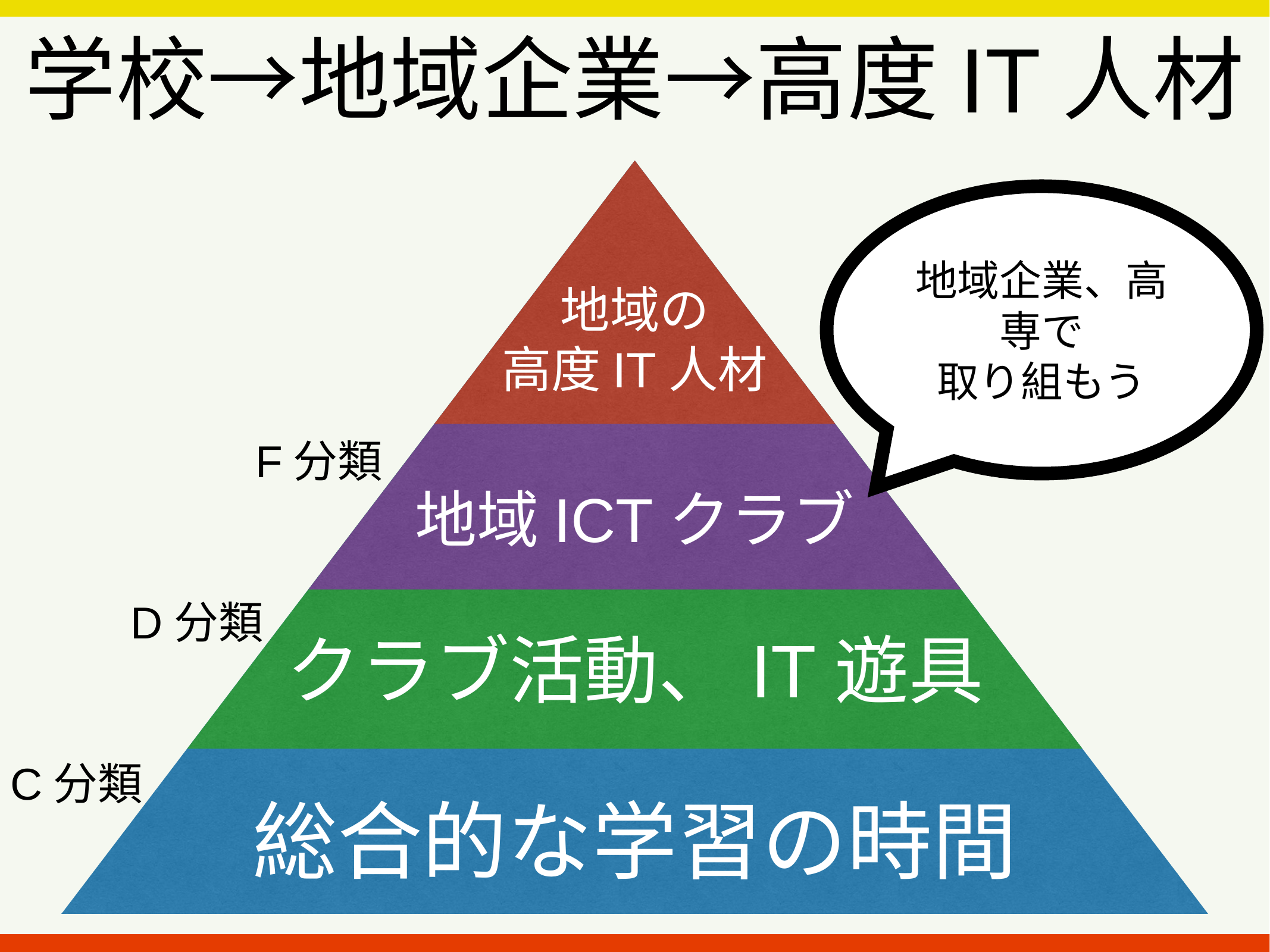

学校→地域企業→高度IT人材

地域の
高度IT人材
地域ICTクラブ
クラブ活動、IT遊具
総合的な学習の時間
地域企業、高専で
取り組もう
F分類
D分類
C分類